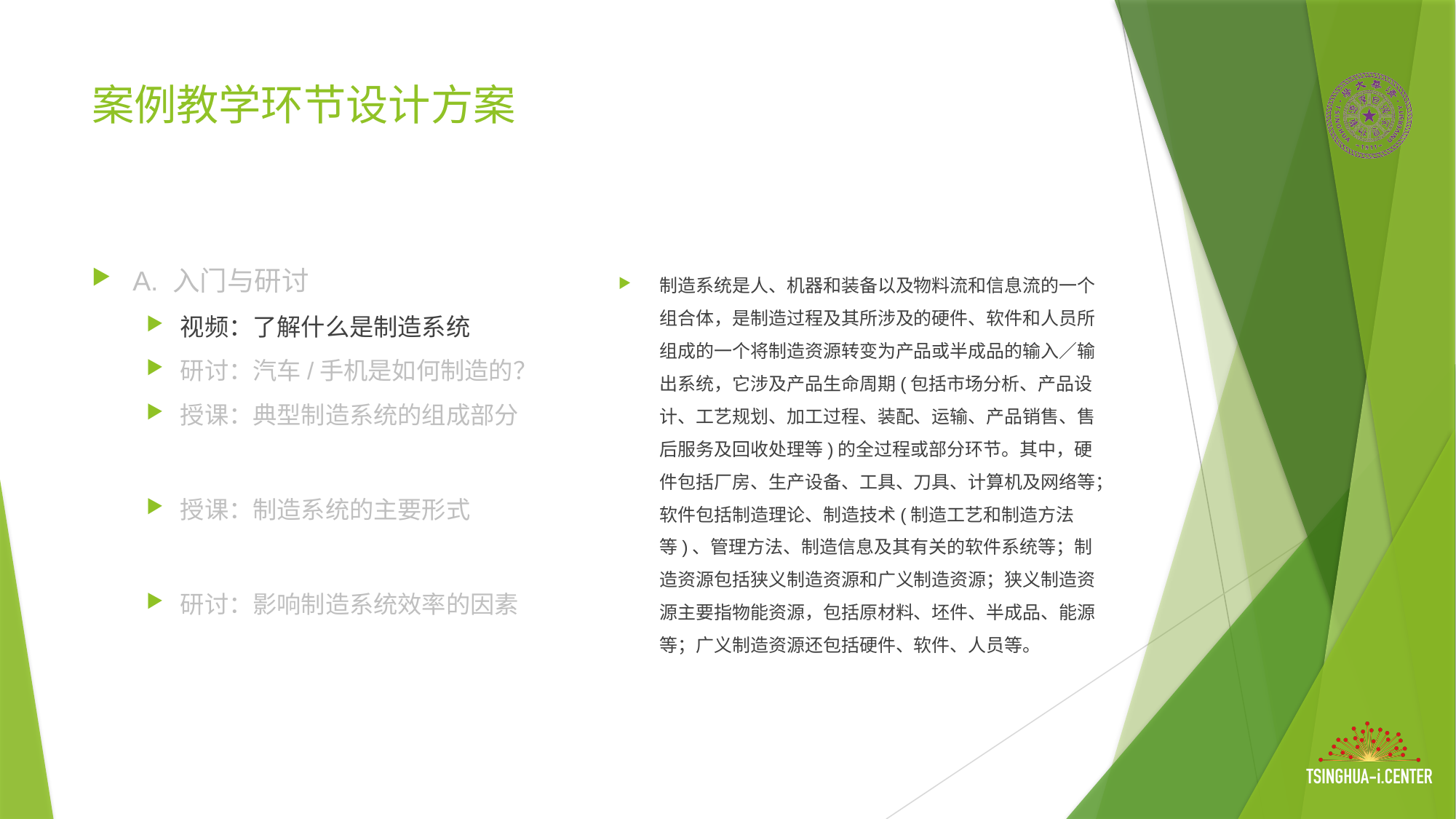

# 案例教学环节设计方案
A. 入门与研讨
视频：了解什么是制造系统
研讨：汽车/手机是如何制造的？
授课：典型制造系统的组成部分

授课：制造系统的主要形式

研讨：影响制造系统效率的因素
制造系统是人、机器和装备以及物料流和信息流的一个组合体，是制造过程及其所涉及的硬件、软件和人员所组成的一个将制造资源转变为产品或半成品的输入／输出系统，它涉及产品生命周期(包括市场分析、产品设计、工艺规划、加工过程、装配、运输、产品销售、售后服务及回收处理等)的全过程或部分环节。其中，硬件包括厂房、生产设备、工具、刀具、计算机及网络等；软件包括制造理论、制造技术(制造工艺和制造方法等)、管理方法、制造信息及其有关的软件系统等；制造资源包括狭义制造资源和广义制造资源；狭义制造资源主要指物能资源，包括原材料、坯件、半成品、能源等；广义制造资源还包括硬件、软件、人员等。